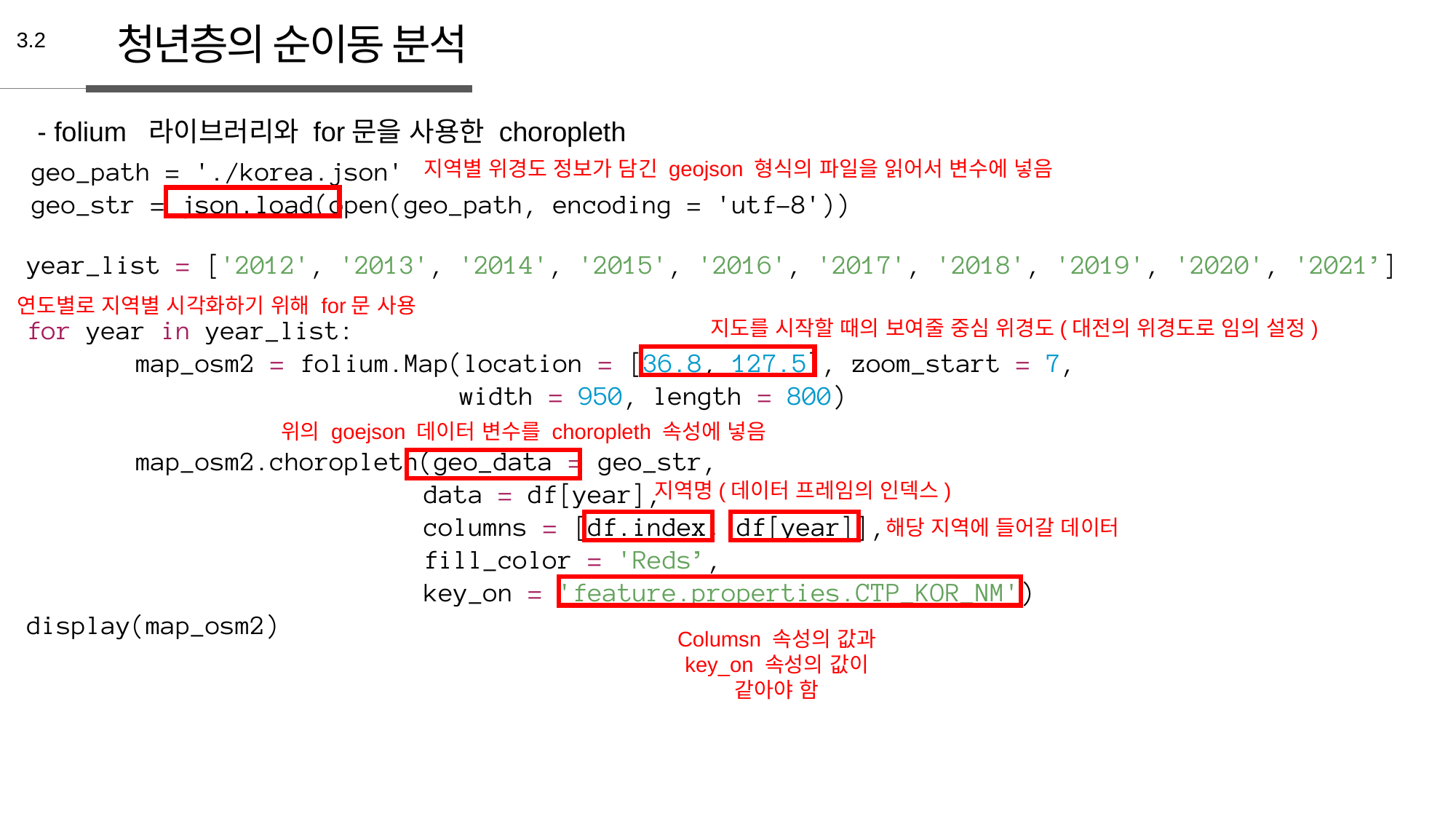

청년층의 순이동 분석
3.2
 - folium  라이브러리와 for문을 사용한 choropleth
지역별 위경도 정보가 담긴 geojson 형식의 파일을 읽어서 변수에 넣음
geo_path = './korea.json'
geo_str = json.load(open(geo_path, encoding = 'utf-8'))

year_list = ['2012', '2013', '2014', '2015', '2016', '2017', '2018', '2019', '2020', '2021’]

for year in year_list:
	map_osm2 = folium.Map(location = [36.8, 127.5], zoom_start = 7,
                             width = 950, length = 800)

	map_osm2.choropleth(geo_data = geo_str,
 data = df[year],
 columns = [df.index, df[year]],
 fill_color = 'Reds’,
 key_on = 'feature.properties.CTP_KOR_NM')
display(map_osm2)
연도별로 지역별 시각화하기 위해 for문 사용
지도를 시작할 때의 보여줄 중심 위경도(대전의 위경도로 임의 설정)

위의 goejson 데이터 변수를 choropleth 속성에 넣음

지역명(데이터 프레임의 인덱스)
해당 지역에 들어갈 데이터

Columsn 속성의 값과
key_on 속성의 값이
같아야 함